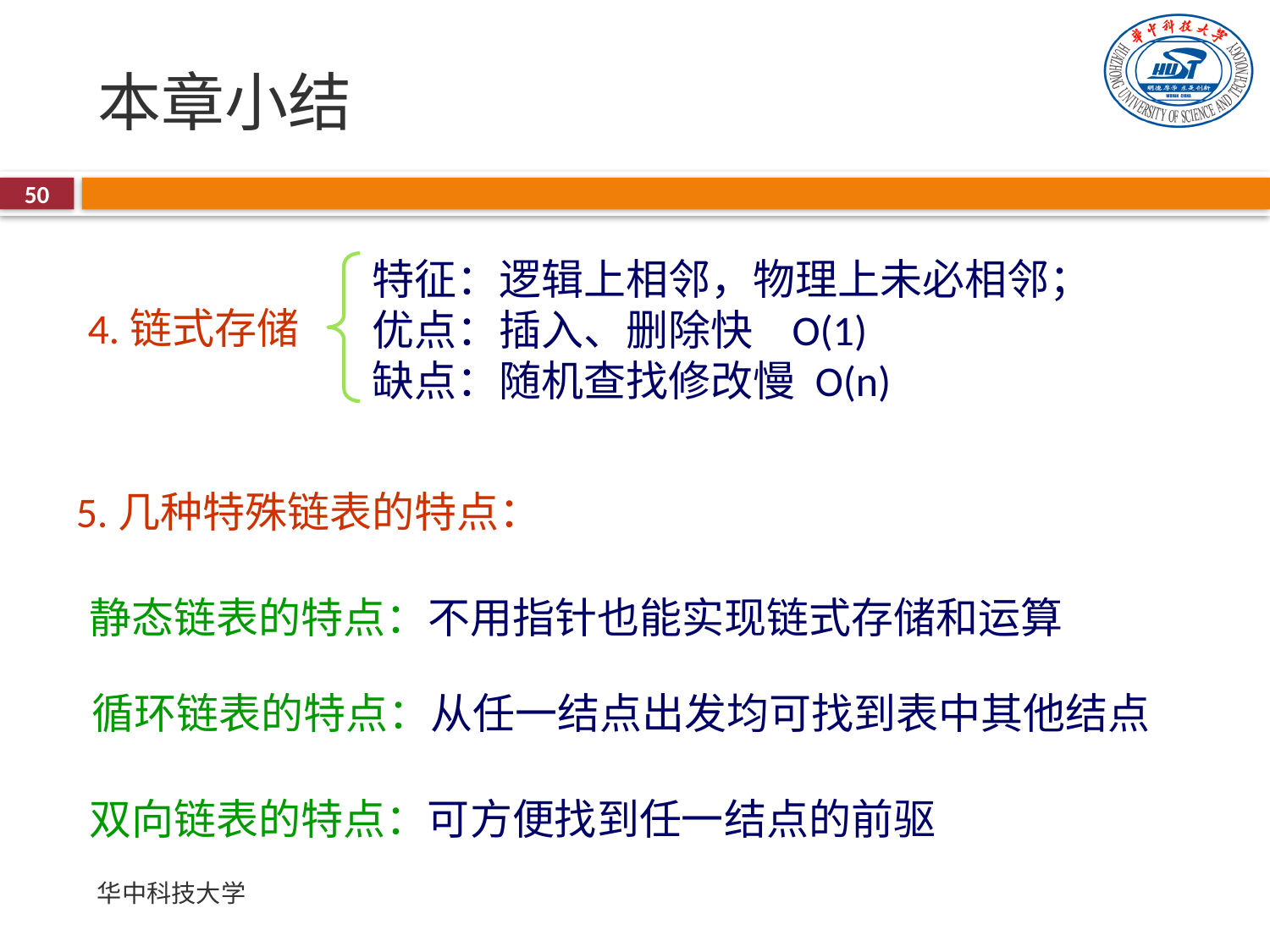

# 本章小结
50
特征：逻辑上相邻，物理上未必相邻；
优点：插入、删除快   O(1)
缺点：随机查找修改慢 O(n)

4.链式存储
5.几种特殊链表的特点：
静态链表的特点：不用指针也能实现链式存储和运算
循环链表的特点：从任一结点出发均可找到表中其他结点
双向链表的特点：可方便找到任一结点的前驱
华中科技大学